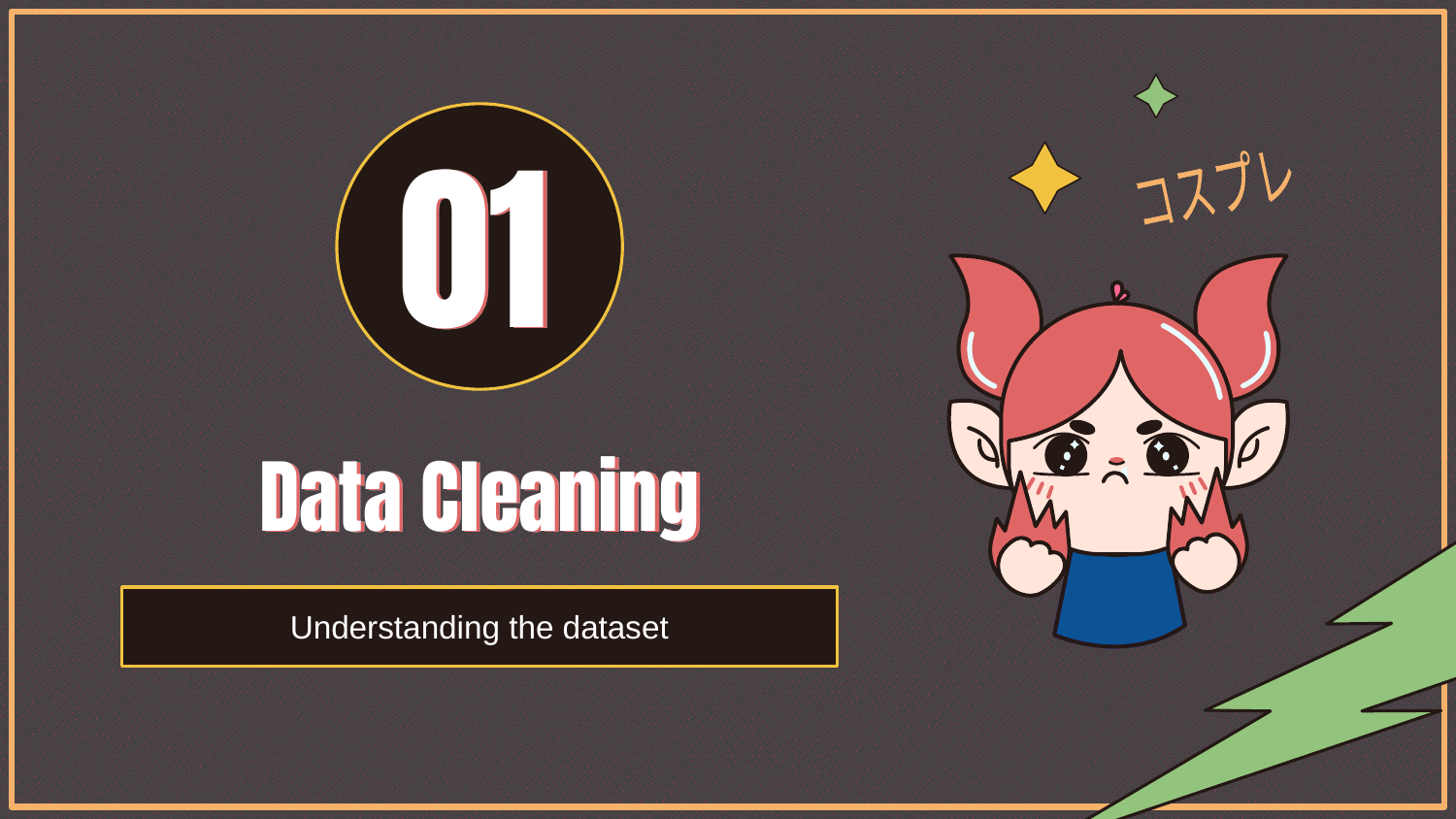

コスプレ
01

# Data Cleaning
Understanding the dataset